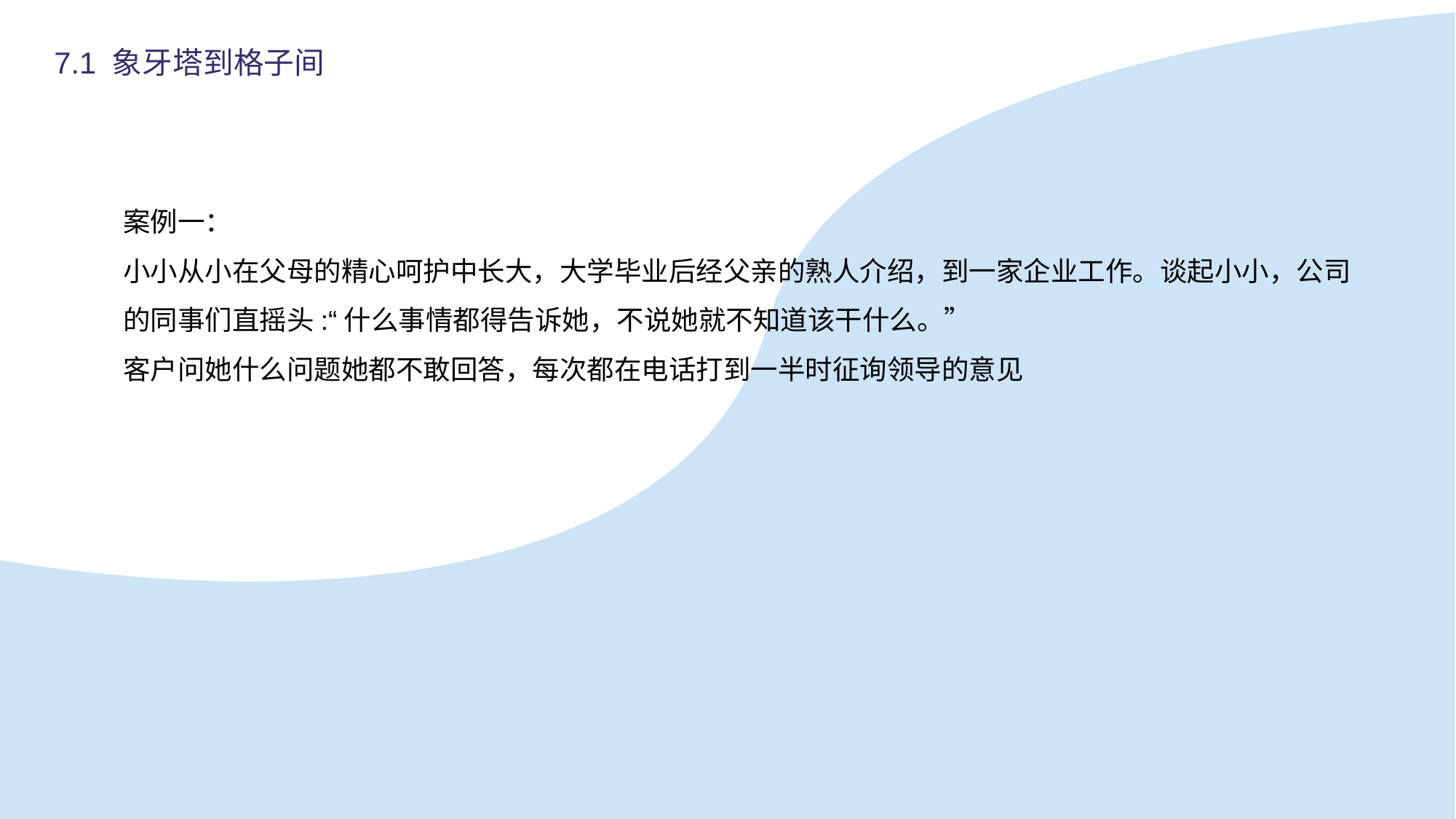

7.1 象牙塔到格子间
案例一：
小小从小在父母的精心呵护中长大，大学毕业后经父亲的熟人介绍，到一家企业工作。谈起小小，公司的同事们直摇头:“什么事情都得告诉她，不说她就不知道该干什么。”
客户问她什么问题她都不敢回答，每次都在电话打到一半时征询领导的意见